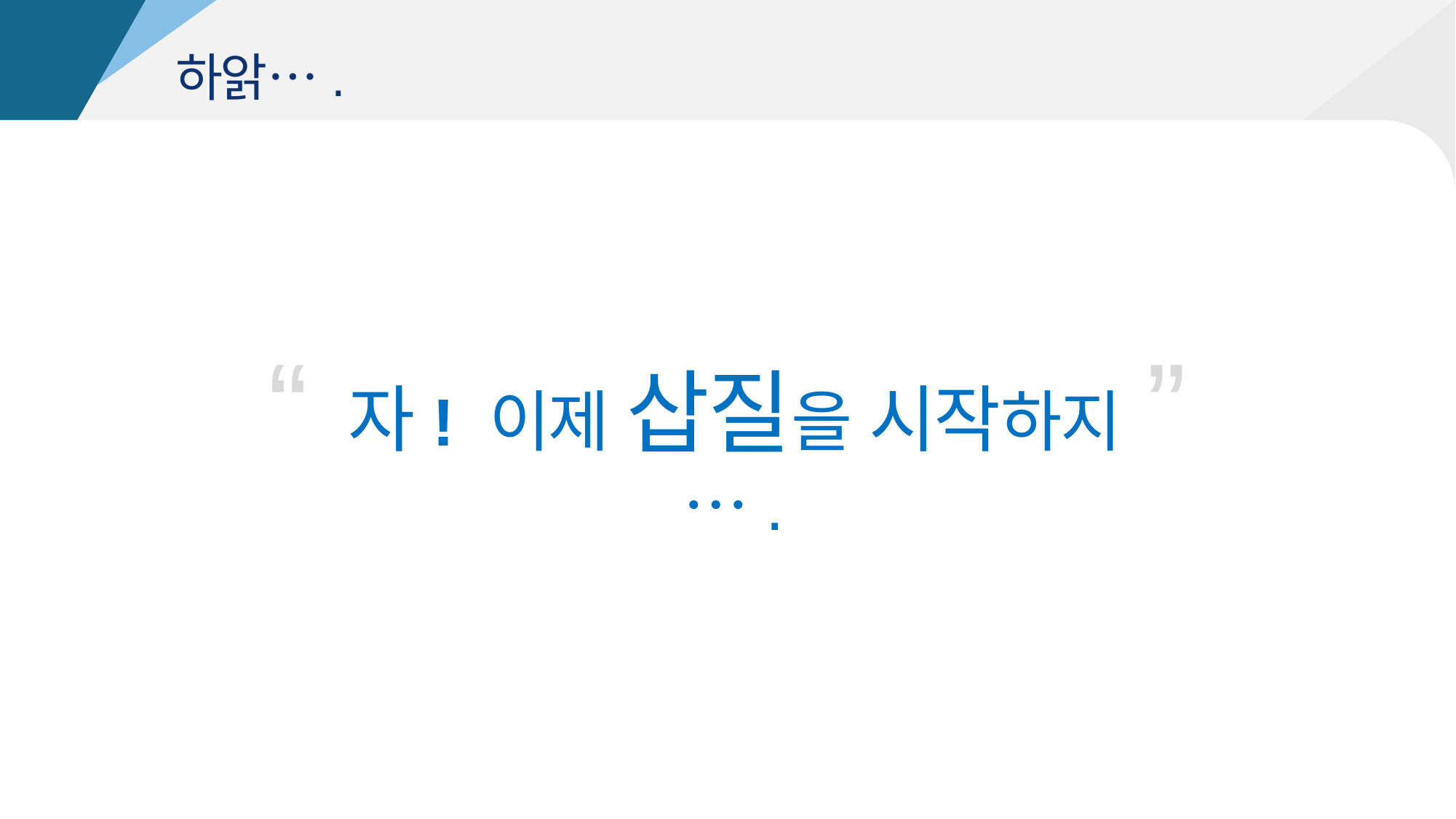

하앍….
“
”
자! 이제 삽질을 시작하지….